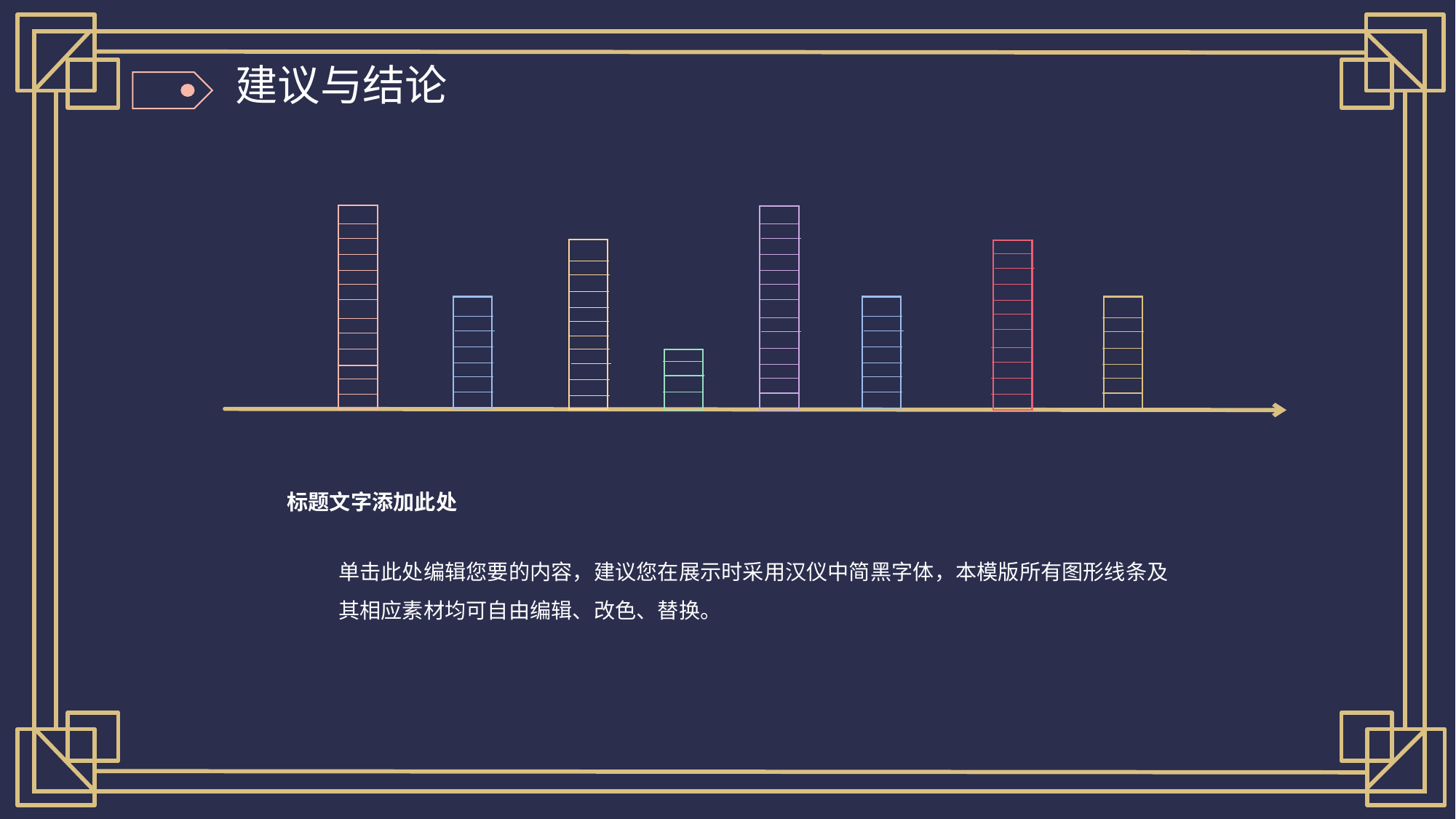

建议与结论

标题文字添加此处

单击此处编辑您要的内容，建议您在展示时采用汉仪中简黑字体，本模版所有图形线条及其相应素材均可自由编辑、改色、替换。